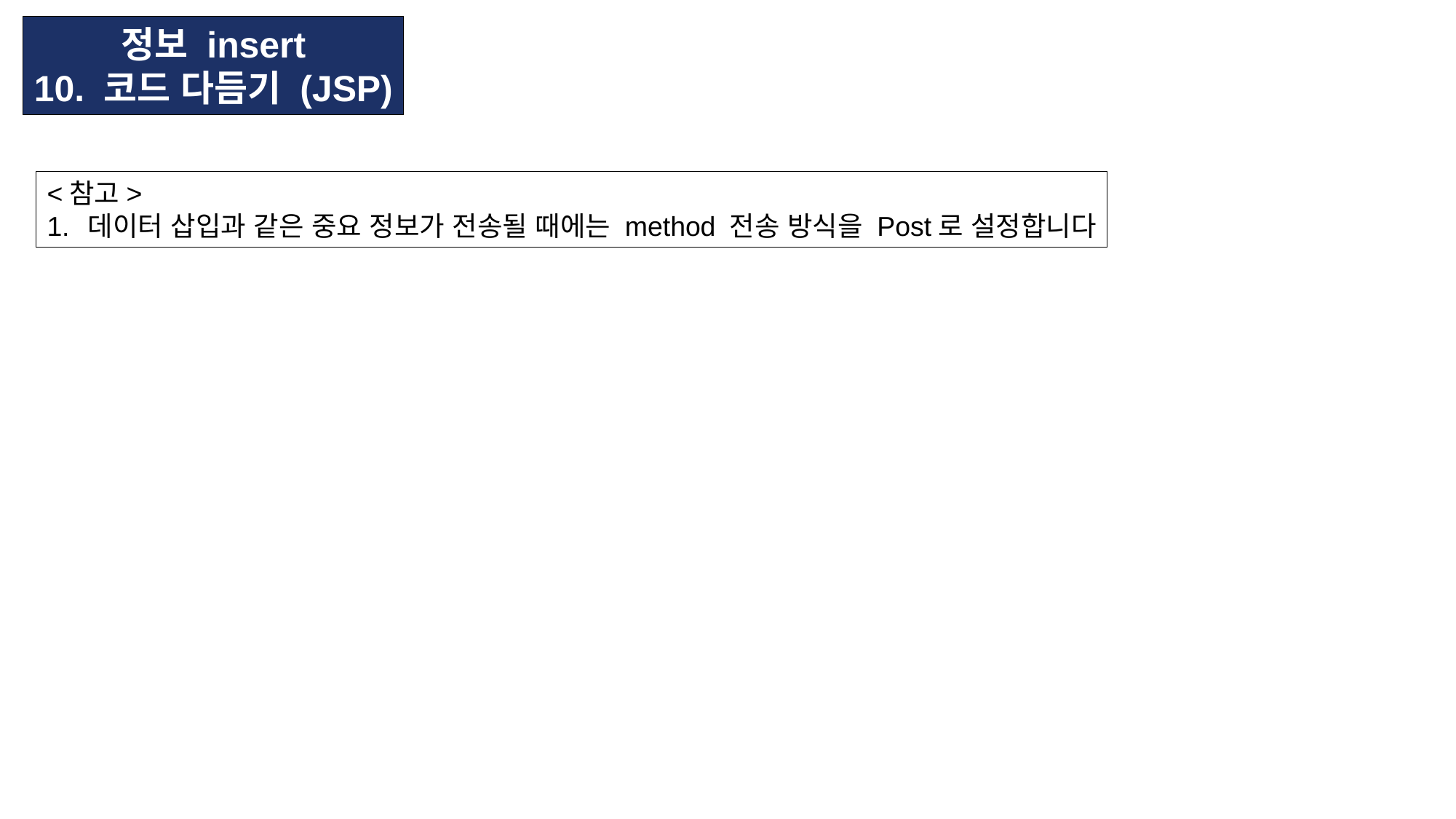

정보 insert
10. 코드 다듬기 (JSP)
<참고>
데이터 삽입과 같은 중요 정보가 전송될 때에는 method 전송 방식을 Post로 설정합니다